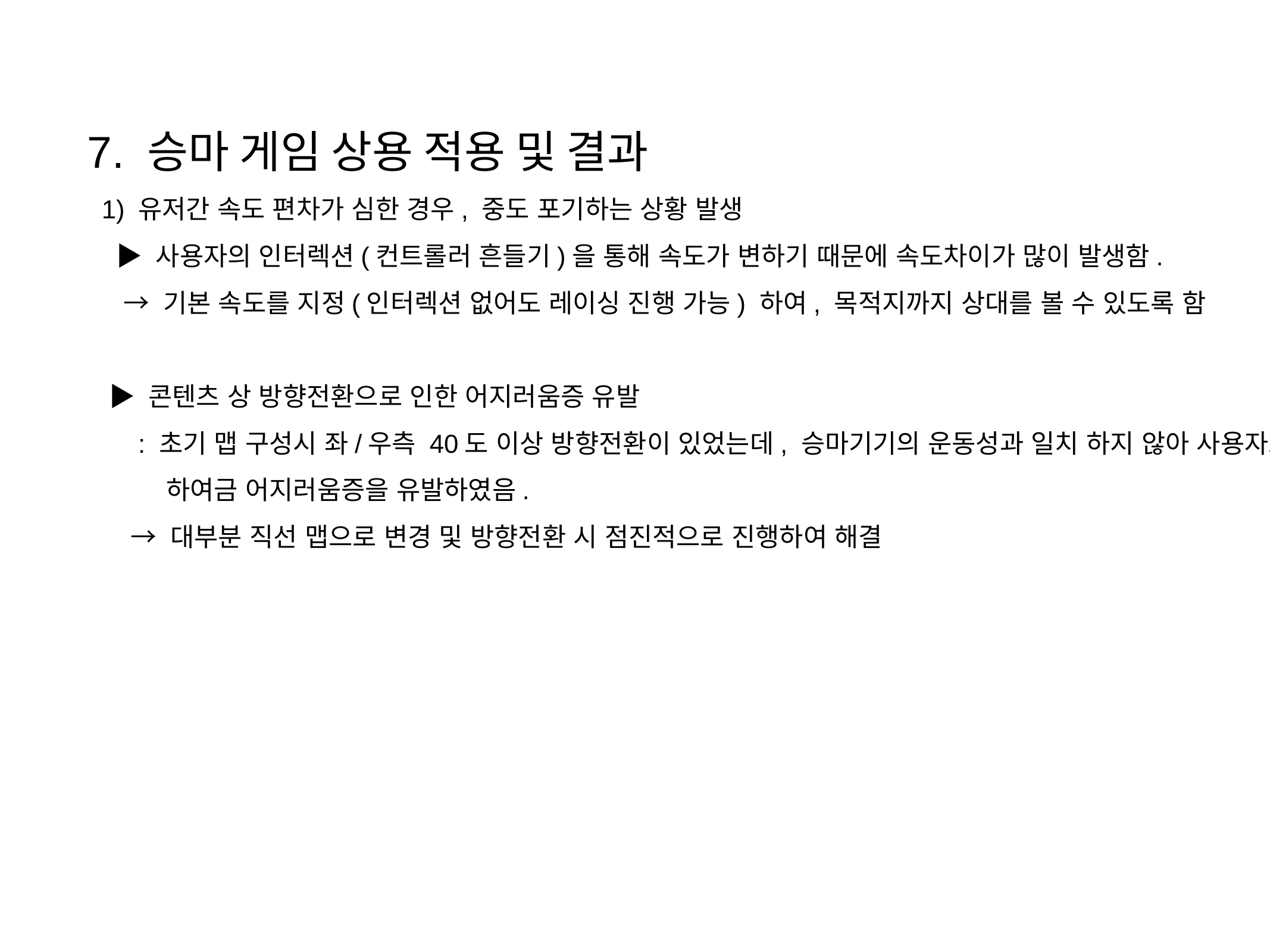

7. 승마 게임 상용 적용 및 결과
  1) 유저간 속도 편차가 심한 경우, 중도 포기하는 상황 발생
    ▶ 사용자의 인터렉션(컨트롤러 흔들기)을 통해 속도가 변하기 때문에 속도차이가 많이 발생함.
     → 기본 속도를 지정(인터렉션 없어도 레이싱 진행 가능) 하여, 목적지까지 상대를 볼 수 있도록 함

   ▶ 콘텐츠 상 방향전환으로 인한 어지러움증 유발
       : 초기 맵 구성시 좌/우측 40도 이상 방향전환이 있었는데, 승마기기의 운동성과 일치 하지 않아 사용자로
          하여금 어지러움증을 유발하였음.
      → 대부분 직선 맵으로 변경 및 방향전환 시 점진적으로 진행하여 해결